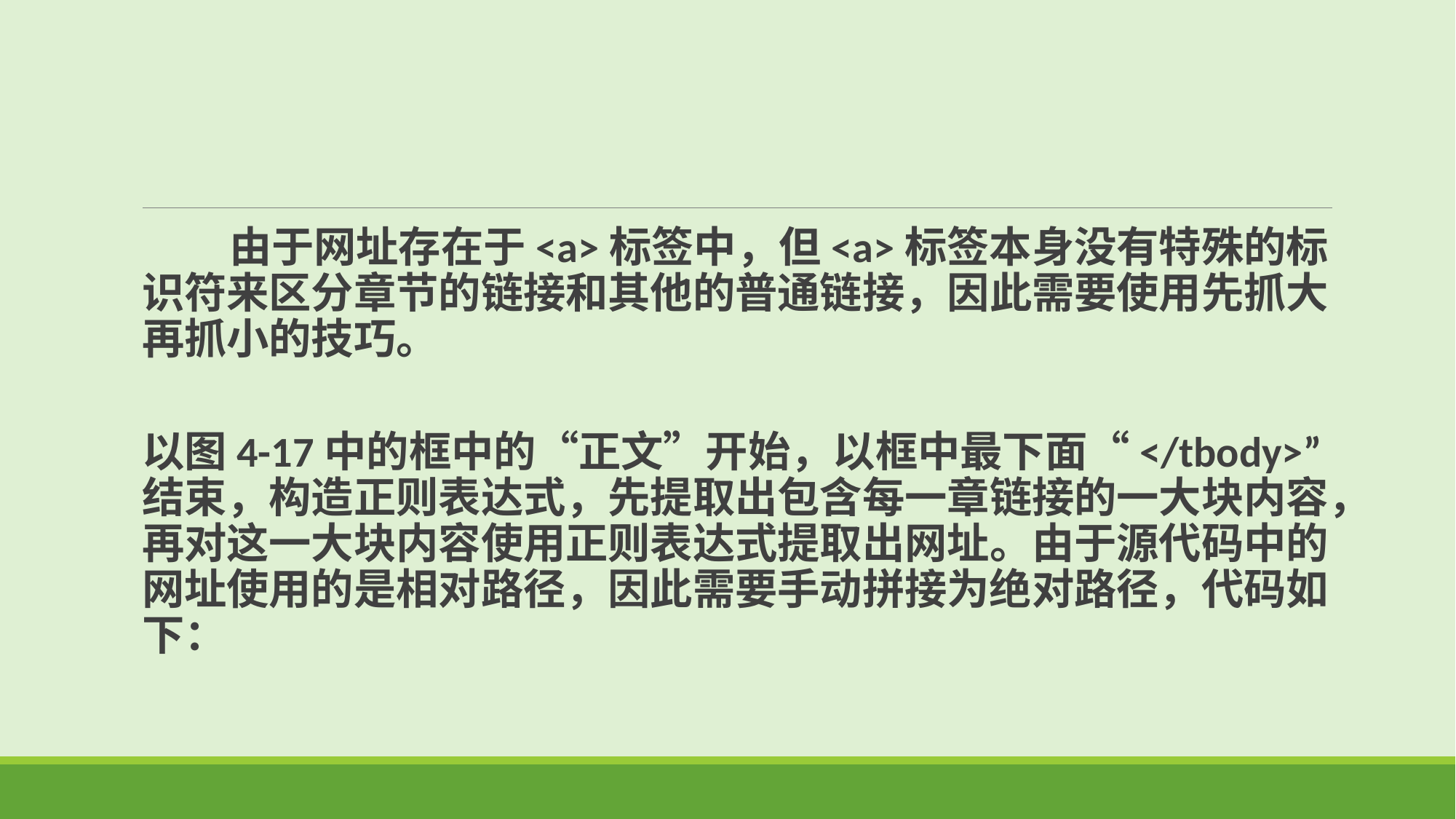

由于网址存在于<a>标签中，但<a>标签本身没有特殊的标识符来区分章节的链接和其他的普通链接，因此需要使用先抓大再抓小的技巧。
         以图4-17中的框中的“正文”开始，以框中最下面“</tbody>”结束，构造正则表达式，先提取出包含每一章链接的一大块内容，再对这一大块内容使用正则表达式提取出网址。由于源代码中的网址使用的是相对路径，因此需要手动拼接为绝对路径，代码如下：